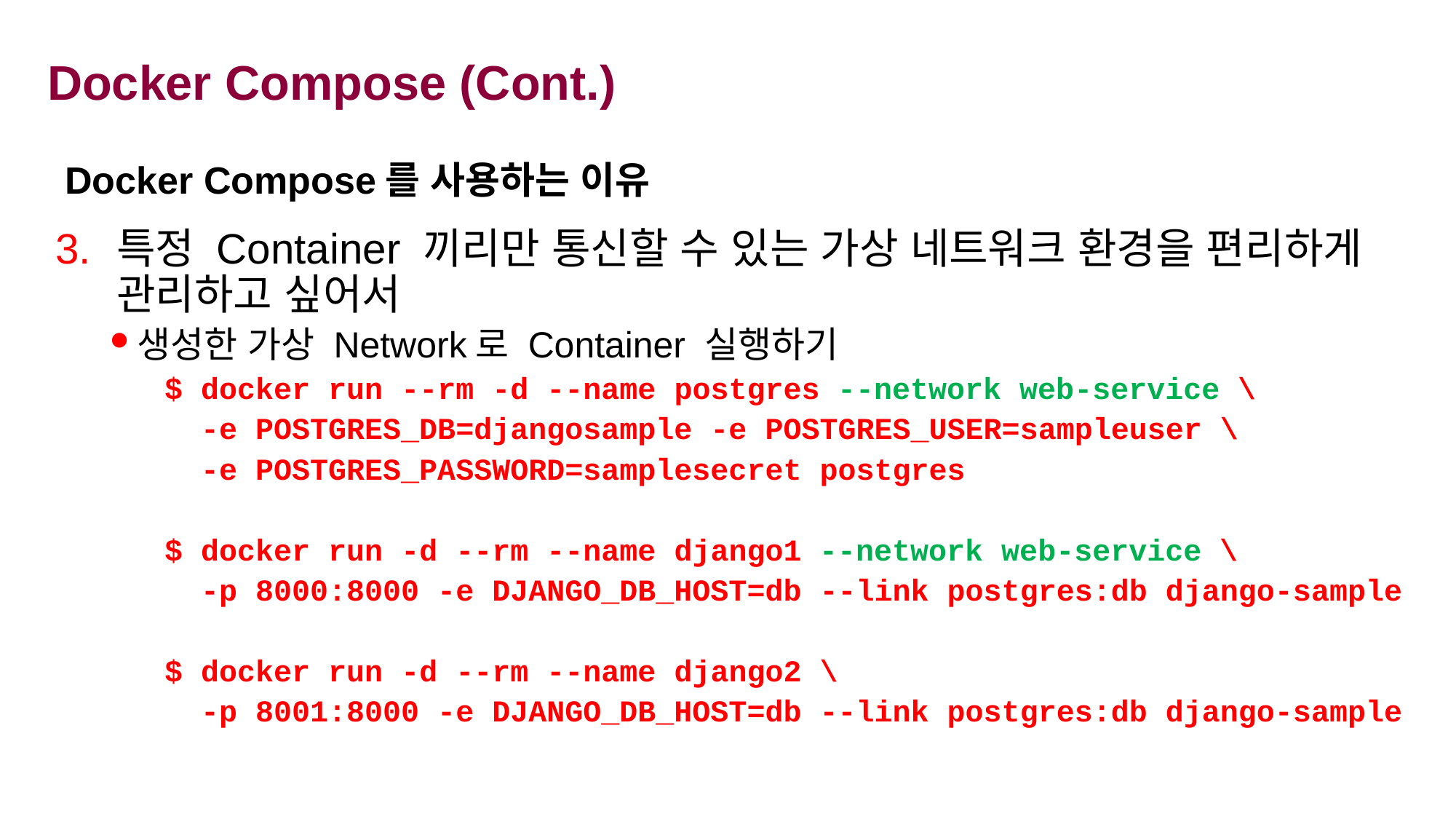

# Docker Compose (Cont.)
Docker Compose를 사용하는 이유
특정 Container 끼리만 통신할 수 있는 가상 네트워크 환경을 편리하게 관리하고 싶어서
생성한 가상 Network로 Container 실행하기
$ docker run --rm -d --name postgres --network web-service \
  -e POSTGRES_DB=djangosample -e POSTGRES_USER=sampleuser \
  -e POSTGRES_PASSWORD=samplesecret postgres

$ docker run -d --rm --name django1 --network web-service \
  -p 8000:8000 -e DJANGO_DB_HOST=db --link postgres:db django-sample

$ docker run -d --rm --name django2 \
  -p 8001:8000 -e DJANGO_DB_HOST=db --link postgres:db django-sample